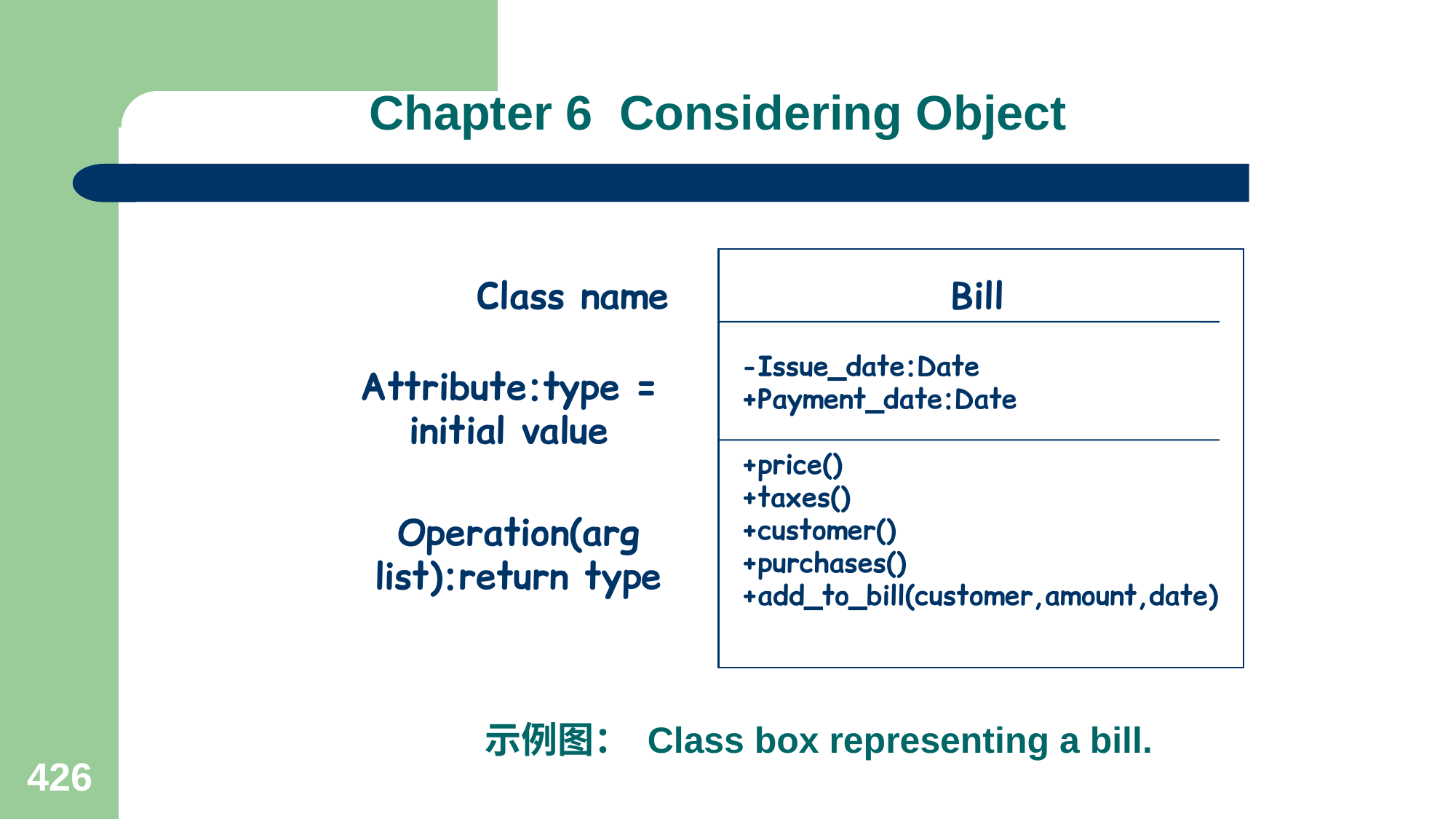

Chapter 6  Considering Object
              Bill

 -Issue_date:Date
 +Payment_date:Date

 +price()
 +taxes()
 +customer()
 +purchases()
 +add_to_bill(customer,amount,date)

Class name

Attribute:type = initial value

Operation(arg list):return type
示例图： Class box representing a bill.
426